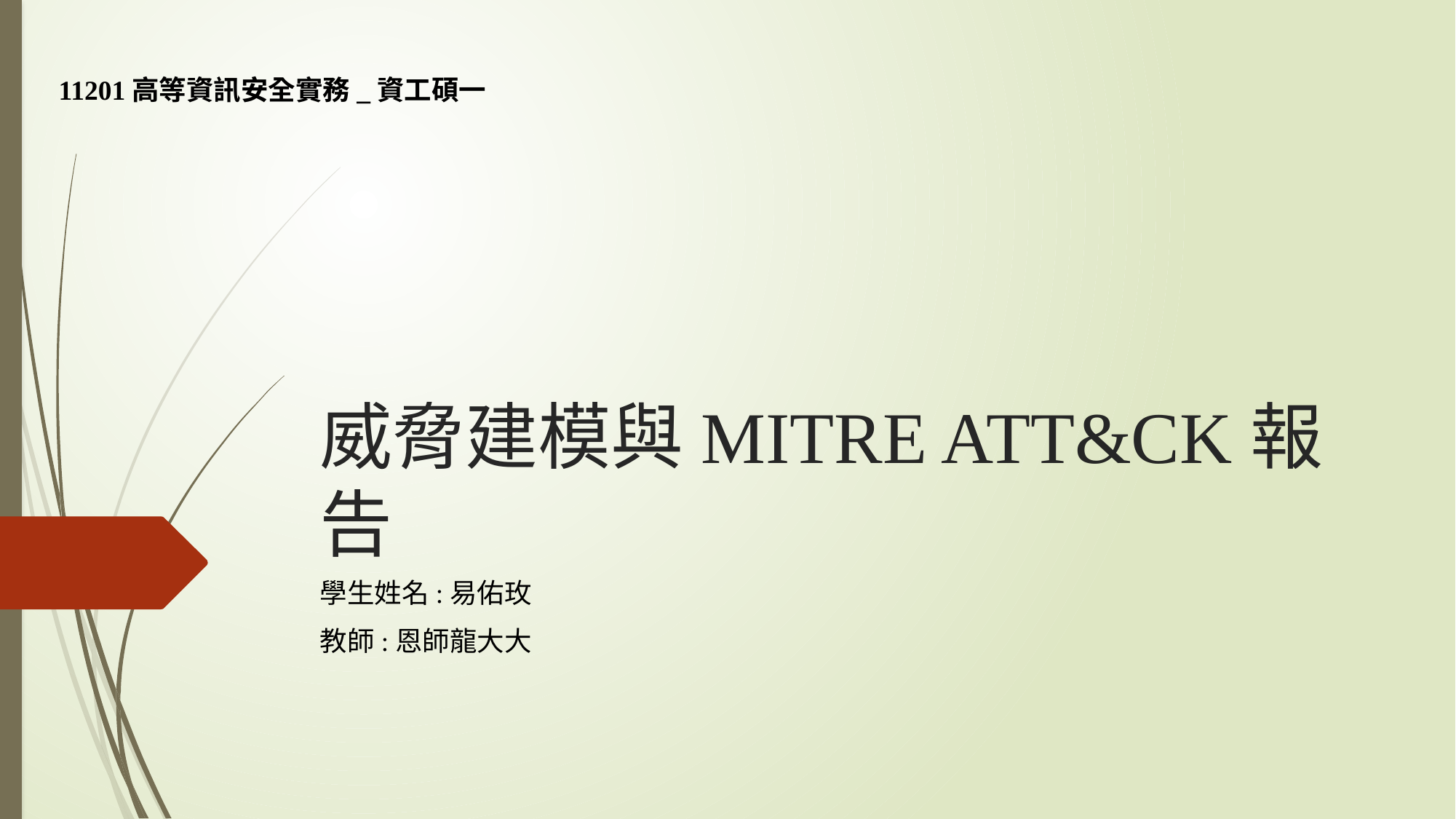

11201高等資訊安全實務_資工碩一
# 威脅建模與MITRE ATT&CK報告
學生姓名:易佑玫
教師:恩師龍大大